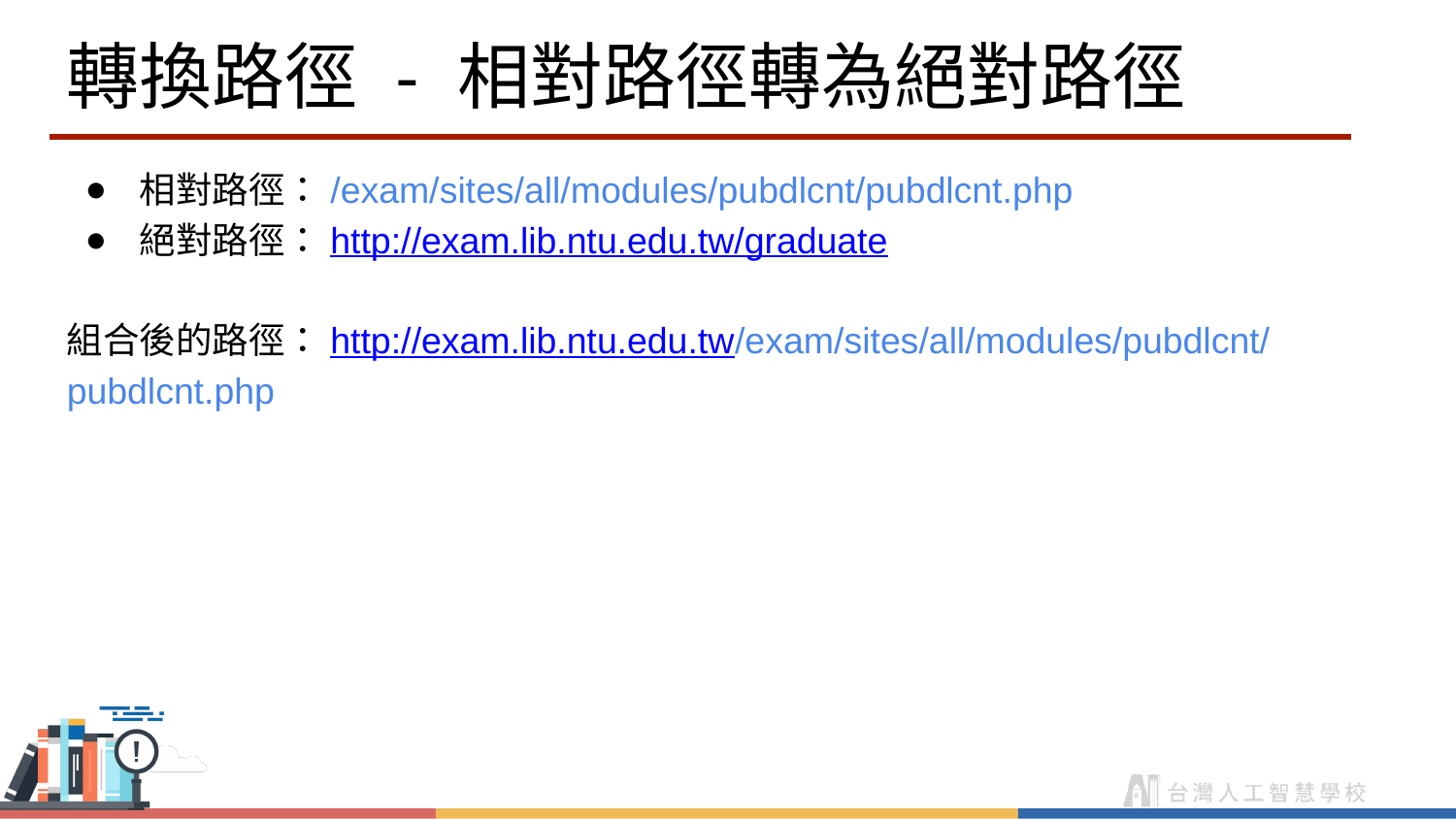

# 轉換路徑 - 相對路徑轉為絕對路徑
相對路徑：/exam/sites/all/modules/pubdlcnt/pubdlcnt.php
絕對路徑：http://exam.lib.ntu.edu.tw/graduate

組合後的路徑：http://exam.lib.ntu.edu.tw/exam/sites/all/modules/pubdlcnt/pubdlcnt.php